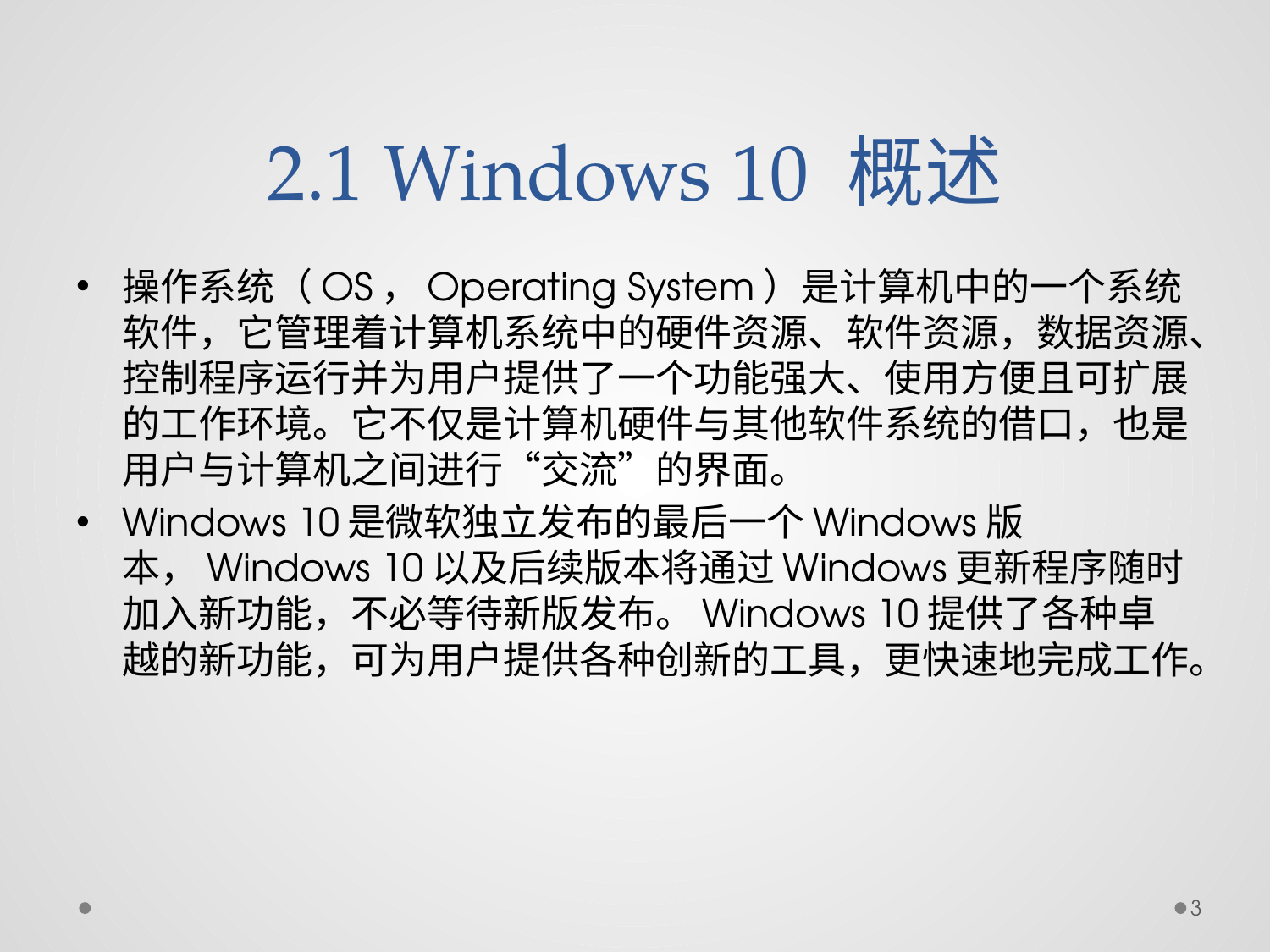

# 2.1 Windows 10 概述
操作系统（OS，Operating System）是计算机中的一个系统软件，它管理着计算机系统中的硬件资源、软件资源，数据资源、控制程序运行并为用户提供了一个功能强大、使用方便且可扩展的工作环境。它不仅是计算机硬件与其他软件系统的借口，也是用户与计算机之间进行“交流”的界面。
Windows 10是微软独立发布的最后一个Windows版本，Windows 10以及后续版本将通过Windows更新程序随时加入新功能，不必等待新版发布。Windows 10提供了各种卓越的新功能，可为用户提供各种创新的工具，更快速地完成工作。
3